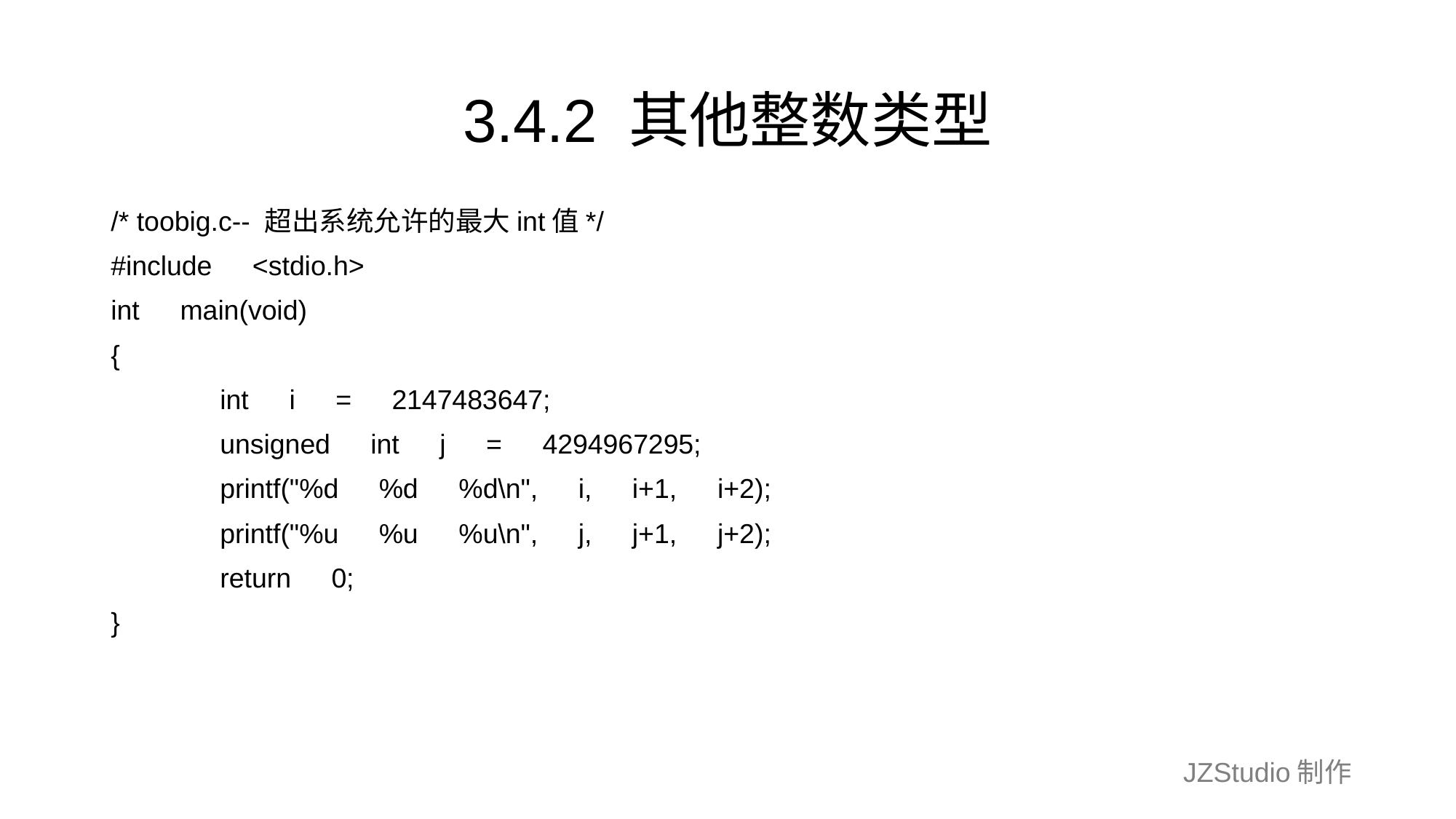

# 3.4.2 其他整数类型
/* toobig.c-- 超出系统允许的最大int值*/
#include　<stdio.h>
int　main(void)
{
	int　i　=　2147483647;
	unsigned　int　j　=　4294967295;
	printf("%d　%d　%d\n",　i,　i+1,　i+2);
	printf("%u　%u　%u\n",　j,　j+1,　j+2);
	return　0;
}